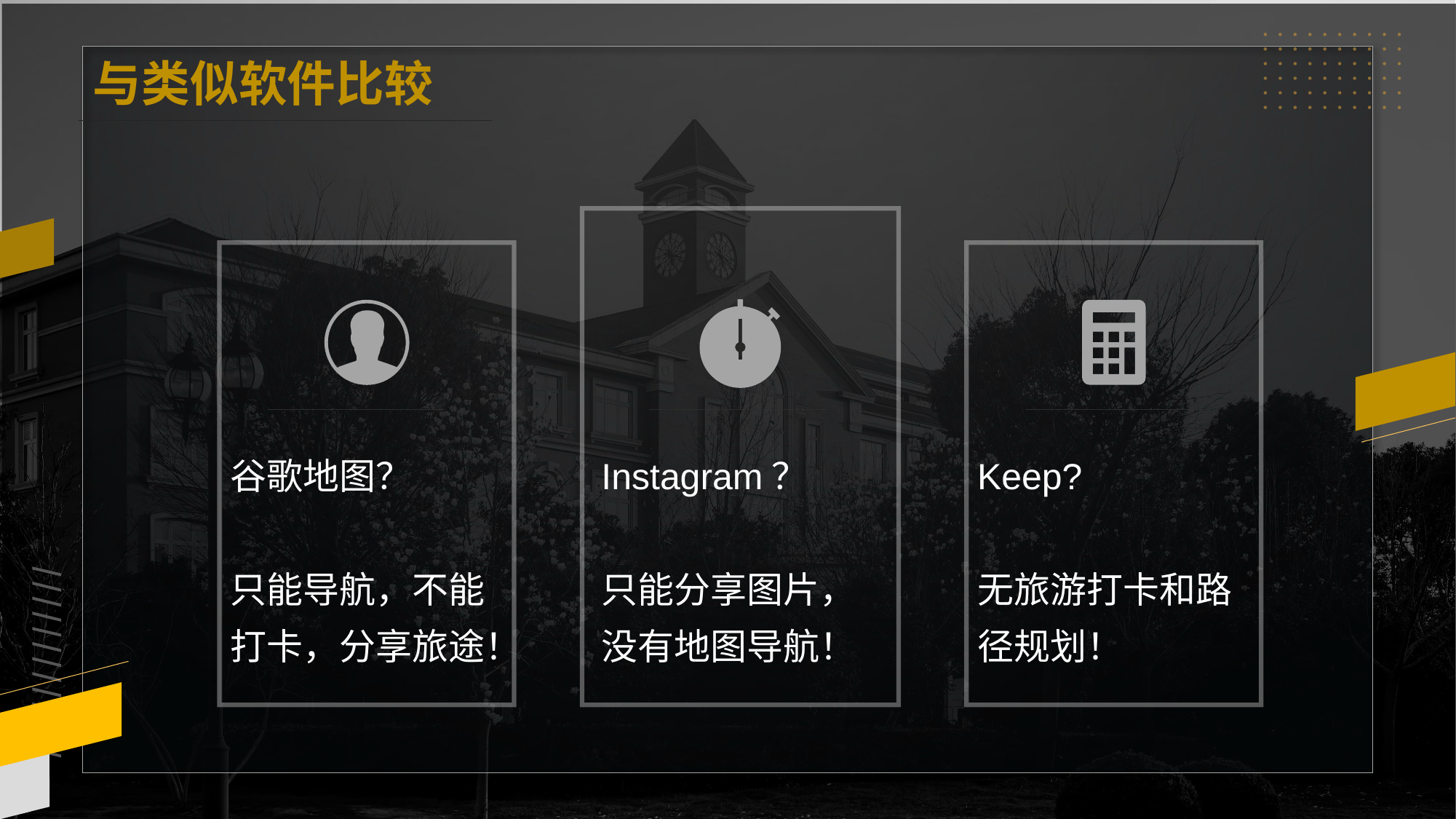

与类似软件比较

谷歌地图？

只能导航，不能打卡，分享旅途！
Instagram？

只能分享图片，没有地图导航！
Keep?

无旅游打卡和路径规划！